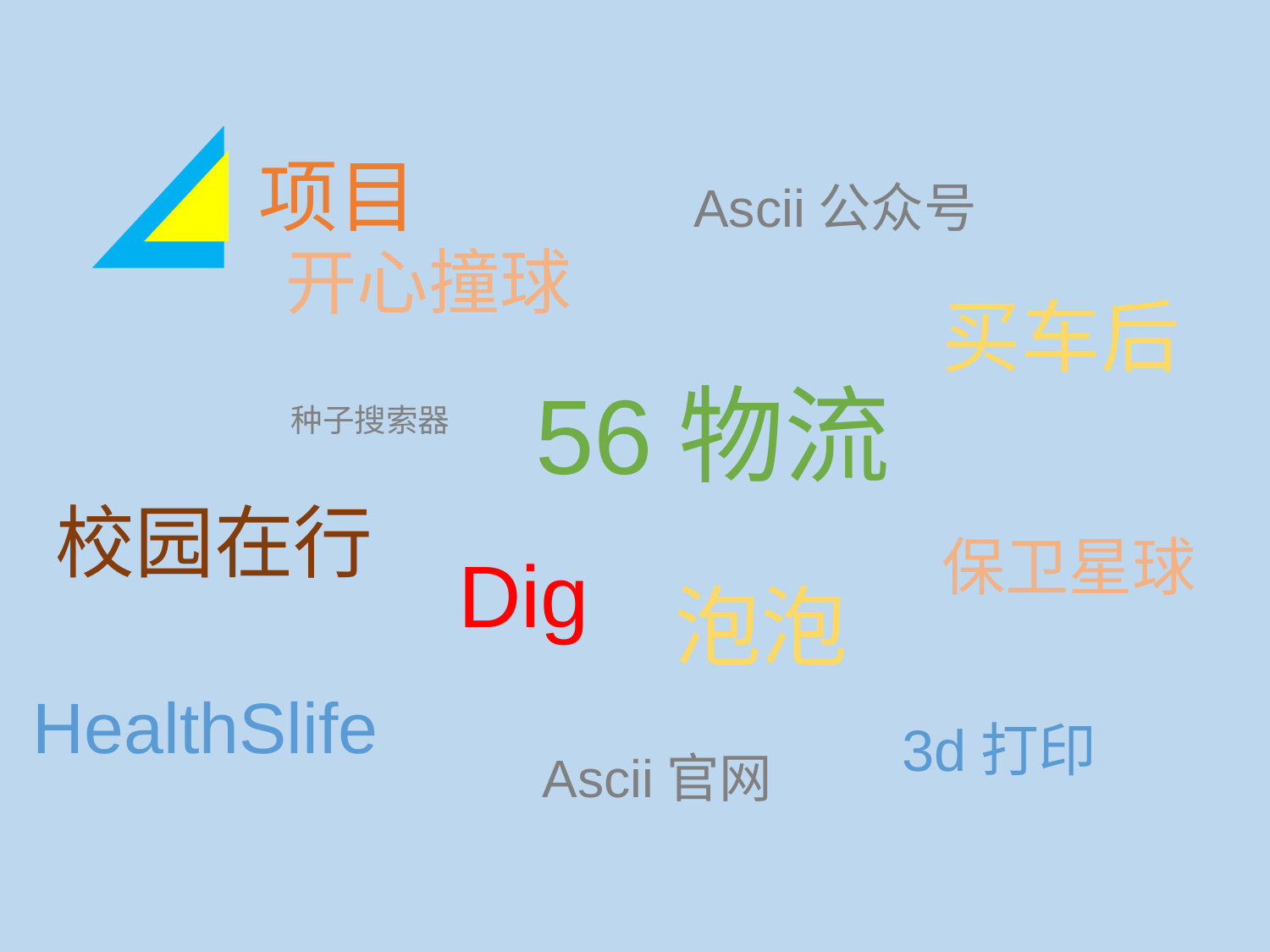

项目

Ascii公众号
开心撞球
买车后
56物流
种子搜索器
校园在行
保卫星球
Dig
泡泡
HealthSlife
3d打印
Ascii官网